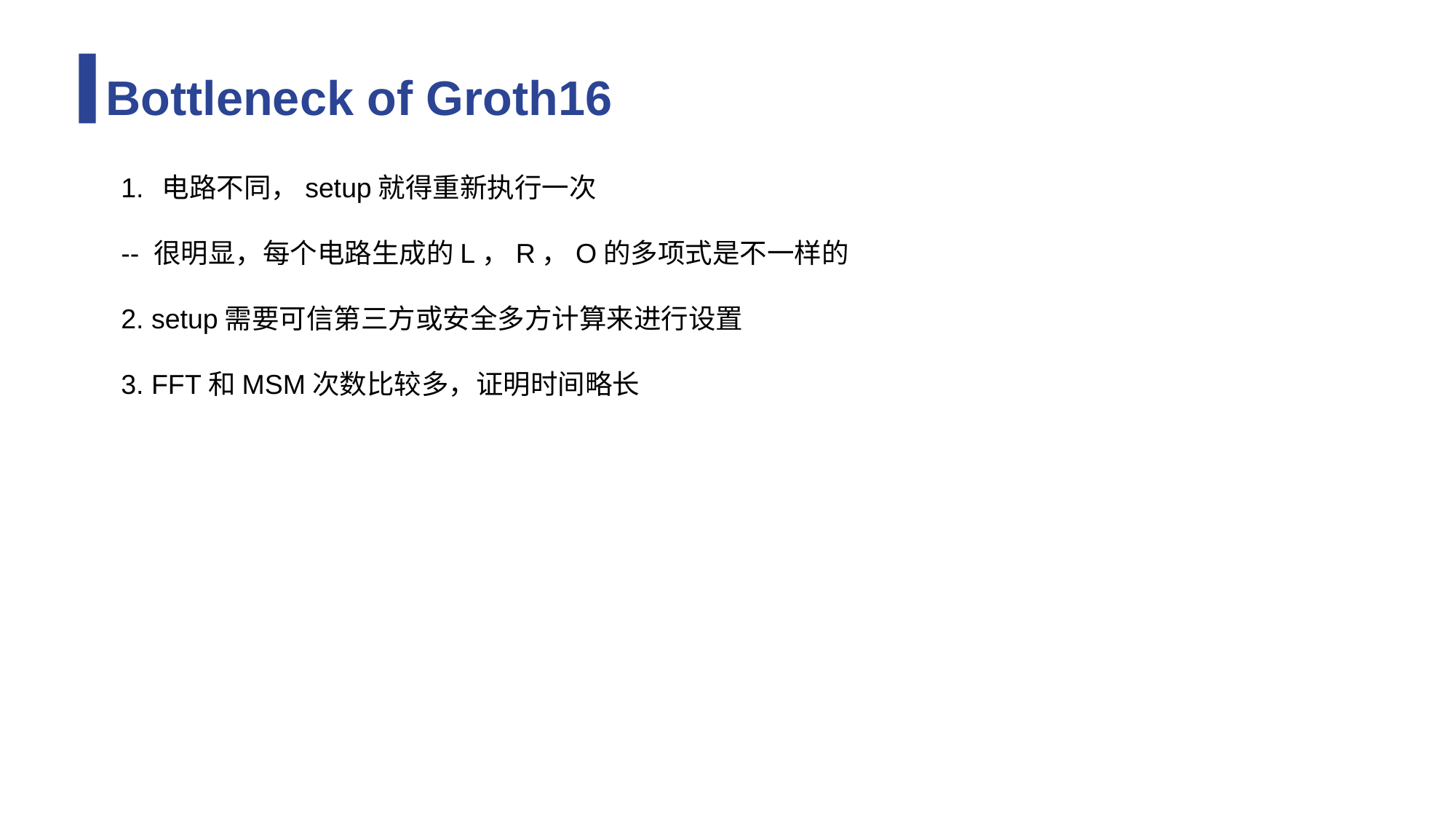

# Bottleneck of Groth16
电路不同，setup就得重新执行一次

-- 很明显，每个电路生成的L，R，O的多项式是不一样的

2. setup需要可信第三方或安全多方计算来进行设置

3. FFT和MSM次数比较多，证明时间略长